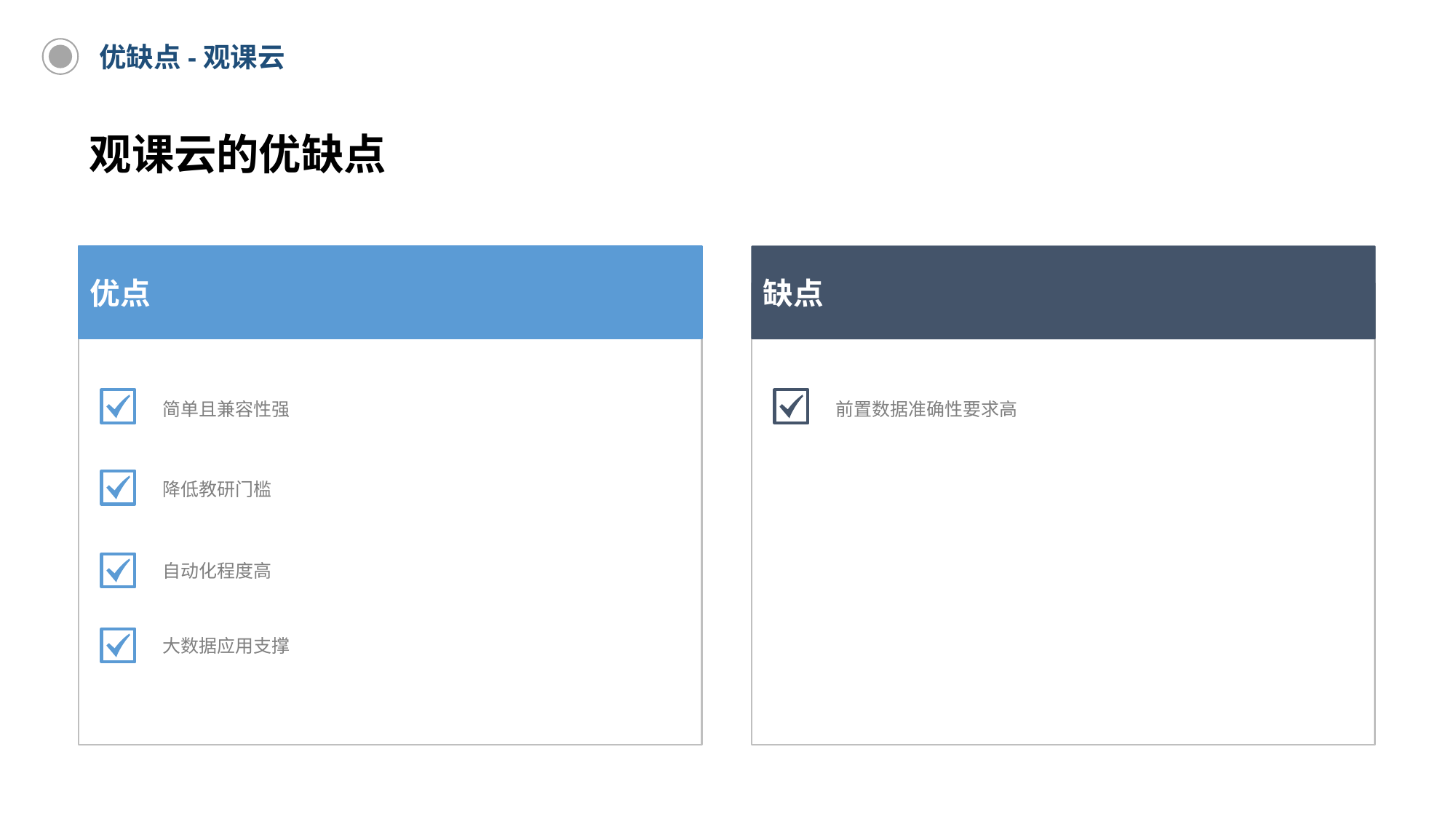

优缺点-观课云

观课云的优缺点
优点

简单且兼容性强

降低教研门槛

自动化程度高

缺点

前置数据准确性要求高

大数据应用支撑